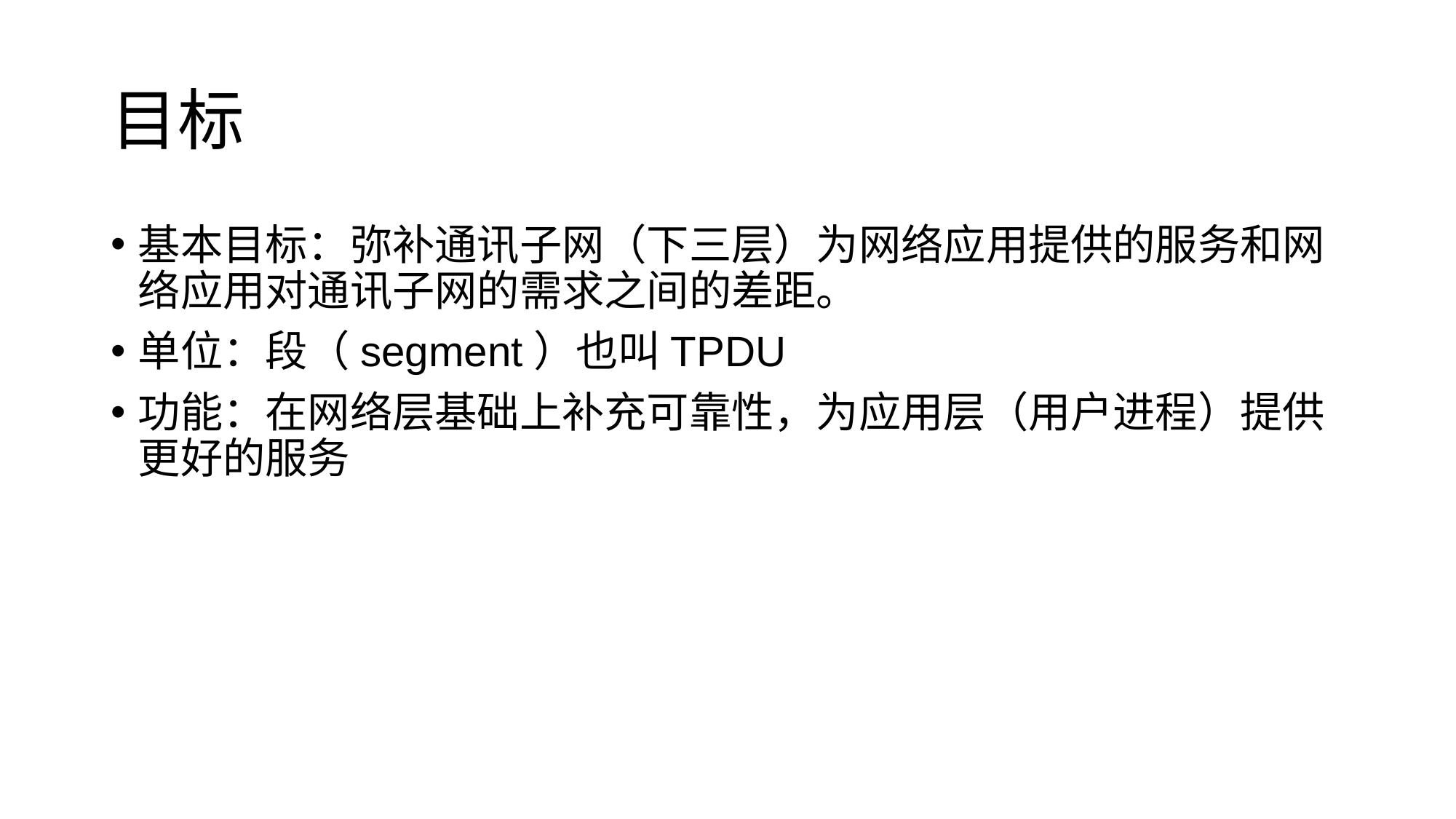

# 目标
基本目标：弥补通讯子网（下三层）为网络应用提供的服务和网络应用对通讯子网的需求之间的差距。
单位：段（segment）也叫TPDU
功能：在网络层基础上补充可靠性，为应用层（用户进程）提供更好的服务